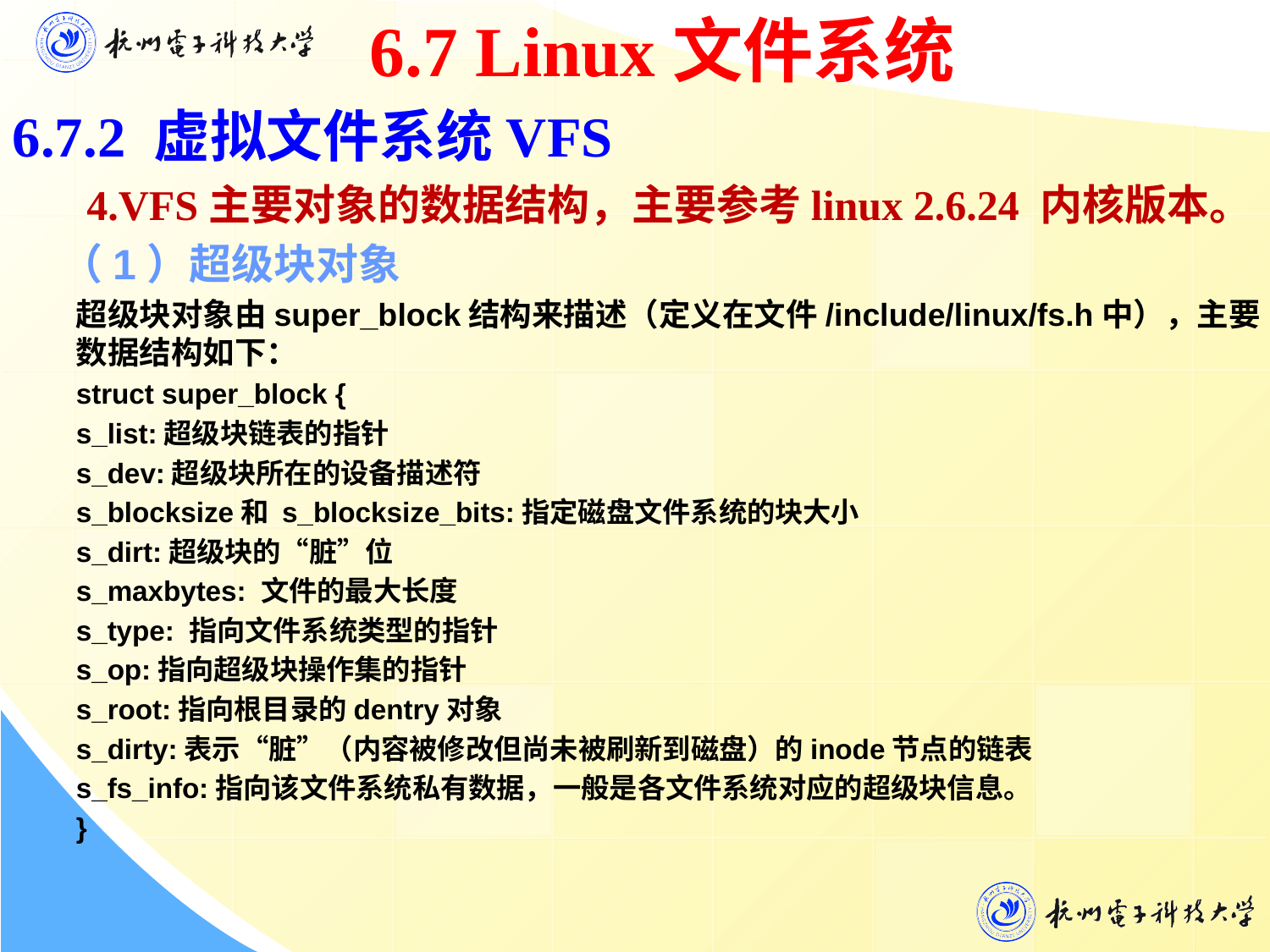

6.7 Linux文件系统
6.7.2 虚拟文件系统VFS
       4.VFS主要对象的数据结构，主要参考linux 2.6.24 内核版本。
    （1）超级块对象
超级块对象由super_block结构来描述（定义在文件/include/linux/fs.h中），主要数据结构如下：
struct super_block {
s_list:超级块链表的指针
s_dev:超级块所在的设备描述符
s_blocksize和 s_blocksize_bits:指定磁盘文件系统的块大小
s_dirt:超级块的“脏”位
s_maxbytes: 文件的最大长度
s_type: 指向文件系统类型的指针
s_op:指向超级块操作集的指针
s_root:指向根目录的dentry对象
s_dirty:表示“脏”（内容被修改但尚未被刷新到磁盘）的inode节点的链表
s_fs_info:指向该文件系统私有数据，一般是各文件系统对应的超级块信息。
}